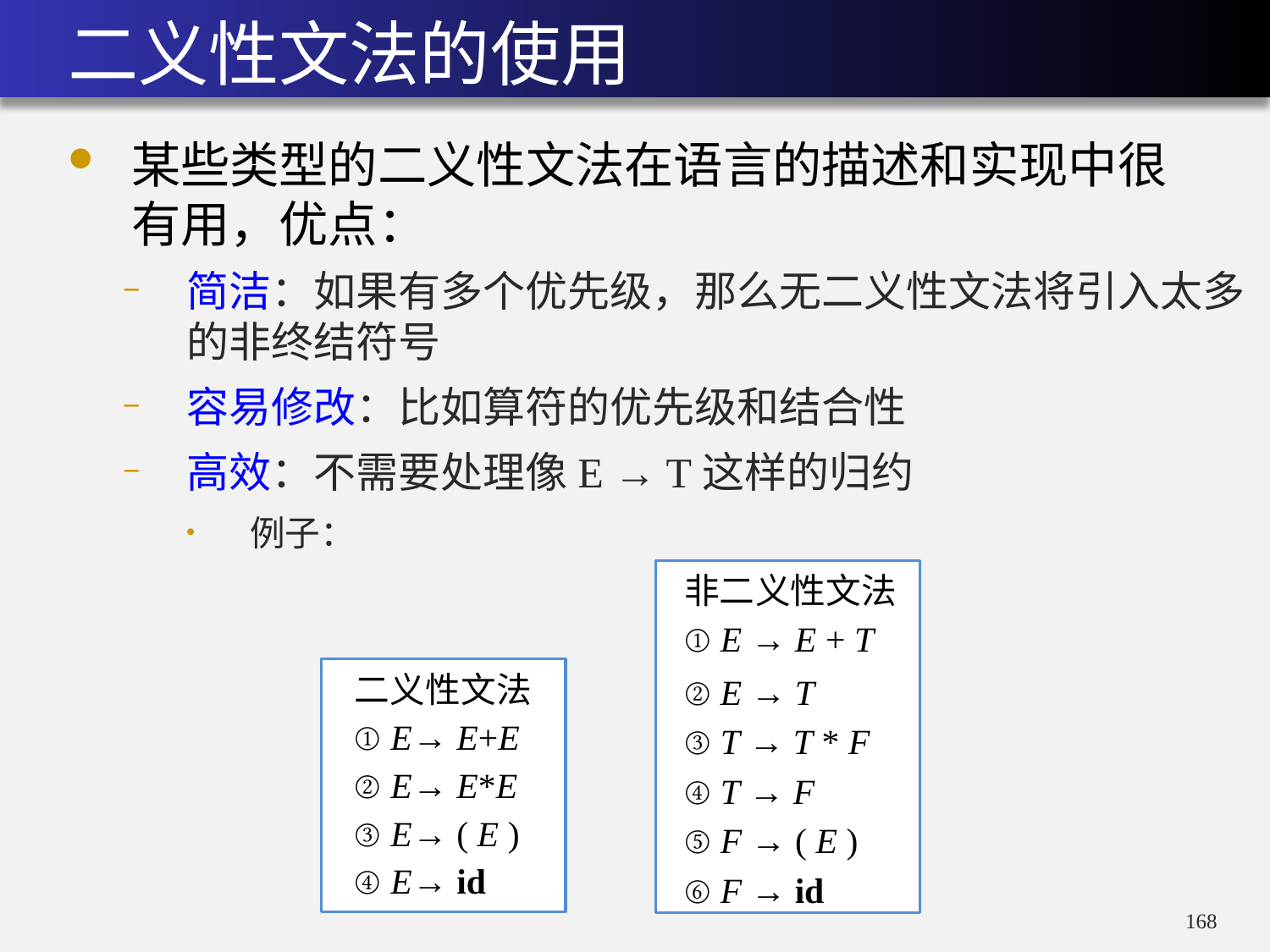

# 二义性文法的使用
某些类型的二义性文法在语言的描述和实现中很有用，优点：
简洁：如果有多个优先级，那么无二义性文法将引入太多的非终结符号
容易修改：比如算符的优先级和结合性
高效：不需要处理像E → T这样的归约
例子：

非二义性文法
① E → E + T
② E → T
③ T → T * F
④ T → F
⑤ F → ( E )
⑥ F → id

二义性文法
① E→ E+E
② E→ E*E
③ E→ ( E )
④ E→ id
168